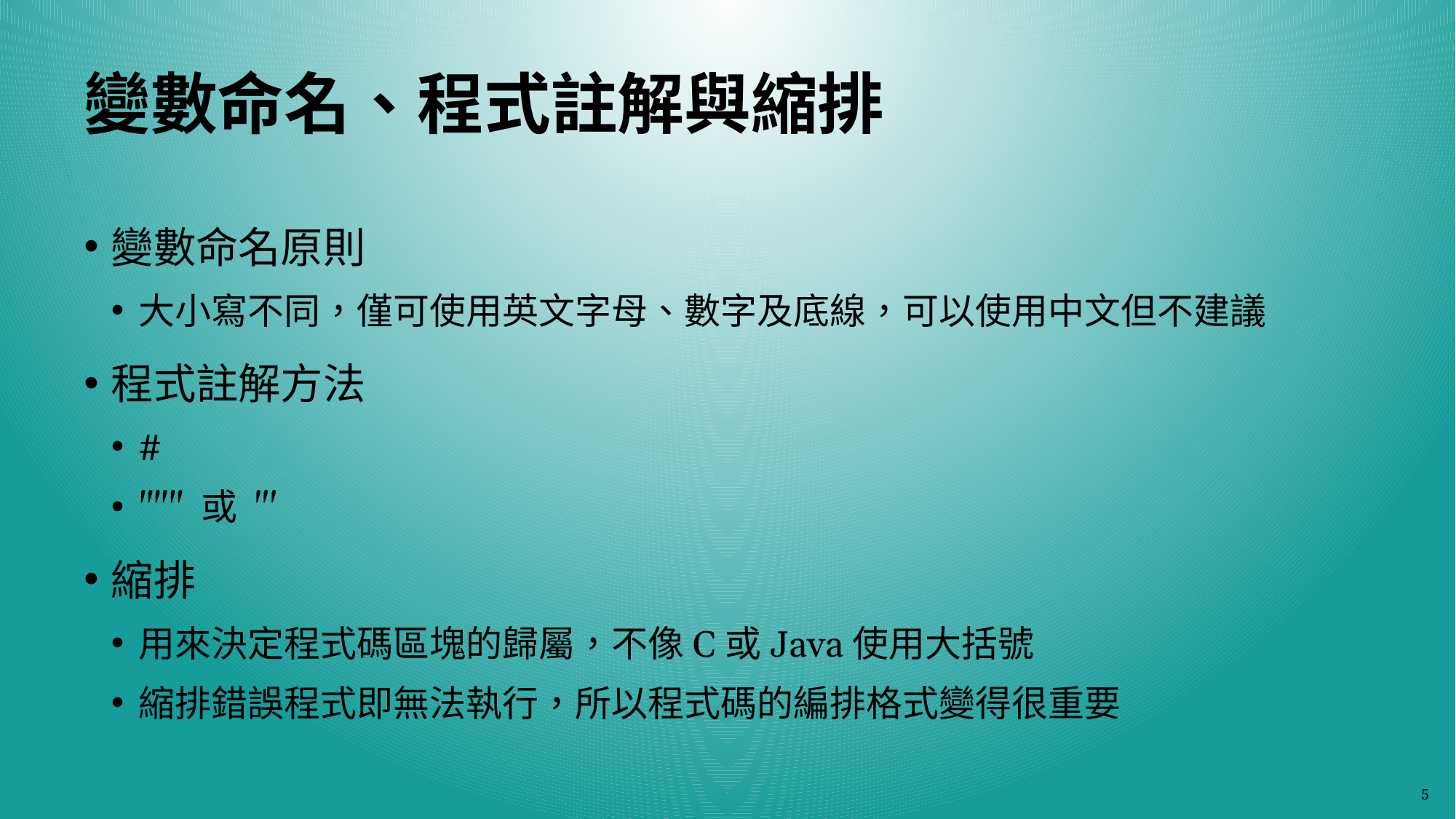

# 變數命名、程式註解與縮排
變數命名原則
大小寫不同，僅可使用英文字母、數字及底線，可以使用中文但不建議
程式註解方法
#
""" 或 '''
縮排
用來決定程式碼區塊的歸屬，不像C或Java使用大括號
縮排錯誤程式即無法執行，所以程式碼的編排格式變得很重要
5